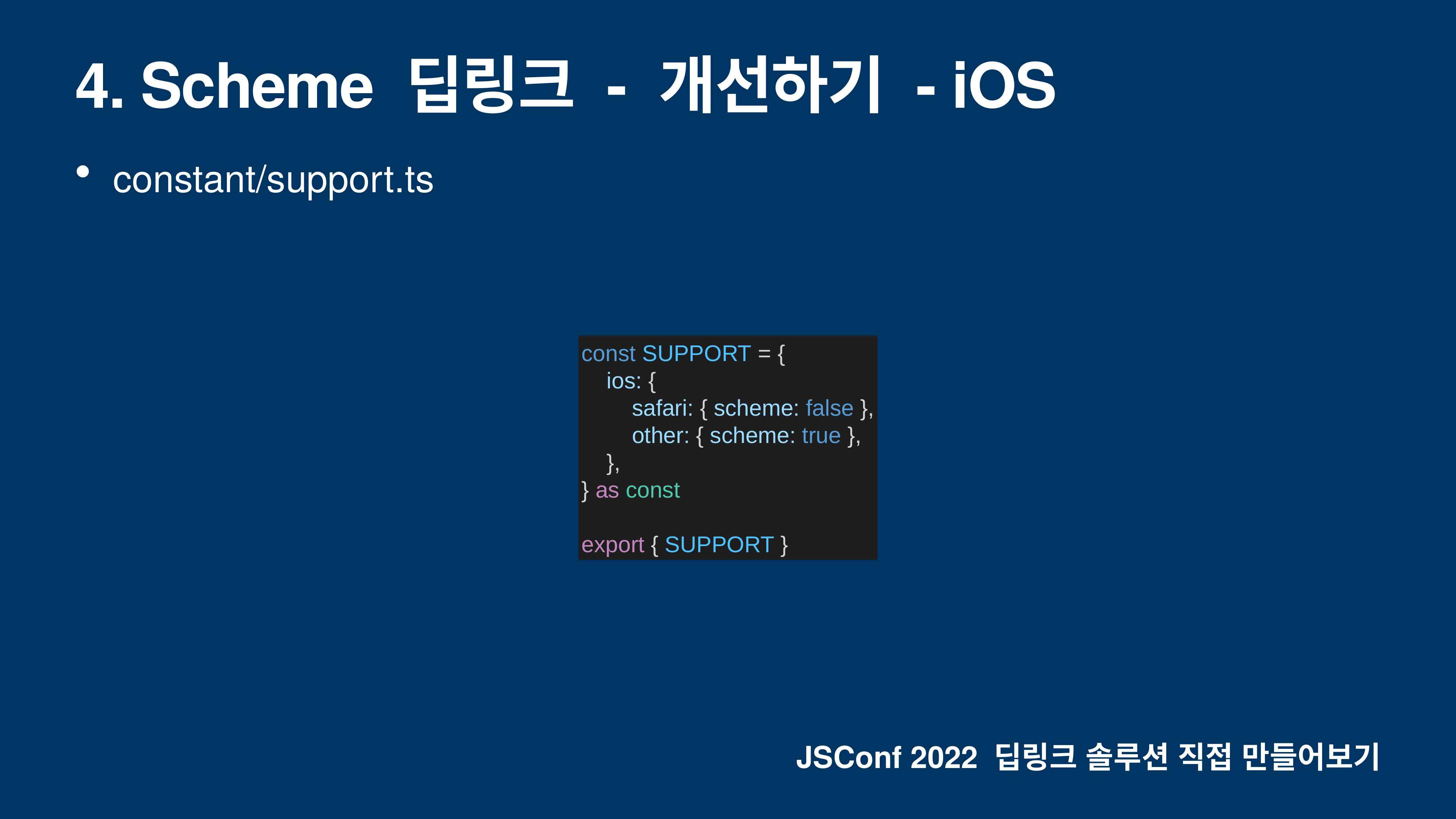

# 4. Scheme 딥링크 - 개선하기 - iOS
constant/support.ts
const SUPPORT = {
    ios: {
        safari: { scheme: false },
        other: { scheme: true },
    },
} as const

export { SUPPORT }
JSConf 2022 딥링크 솔루션 직접 만들어보기